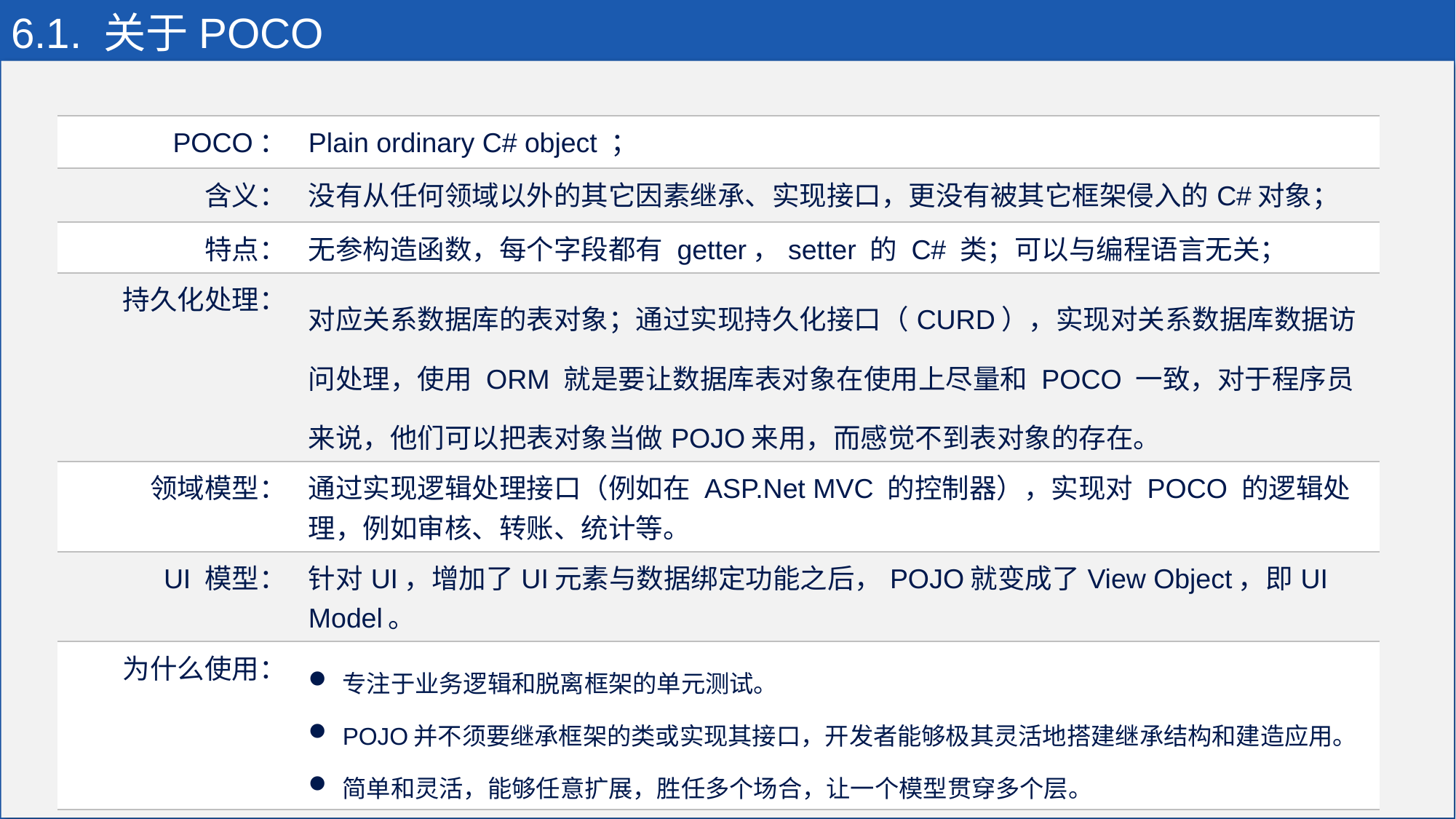

# 6.1. 关于POCO
| POCO： | Plain ordinary C# object ； |
| --- | --- |
| 含义： | 没有从任何领域以外的其它因素继承、实现接口，更没有被其它框架侵入的C#对象； |
| 特点： | 无参构造函数，每个字段都有 getter，setter 的 C# 类；可以与编程语言无关； |
| 持久化处理： | 对应关系数据库的表对象；通过实现持久化接口（CURD），实现对关系数据库数据访问处理，使用 ORM 就是要让数据库表对象在使用上尽量和 POCO 一致，对于程序员来说，他们可以把表对象当做POJO来用，而感觉不到表对象的存在。 |
| 领域模型： | 通过实现逻辑处理接口（例如在 ASP.Net MVC 的控制器），实现对 POCO 的逻辑处理，例如审核、转账、统计等。 |
| UI 模型： | 针对UI，增加了UI元素与数据绑定功能之后，POJO就变成了View Object，即UI Model。 |
| 为什么使用： | 专注于业务逻辑和脱离框架的单元测试。 POJO并不须要继承框架的类或实现其接口，开发者能够极其灵活地搭建继承结构和建造应用。 简单和灵活，能够任意扩展，胜任多个场合，让一个模型贯穿多个层。 |